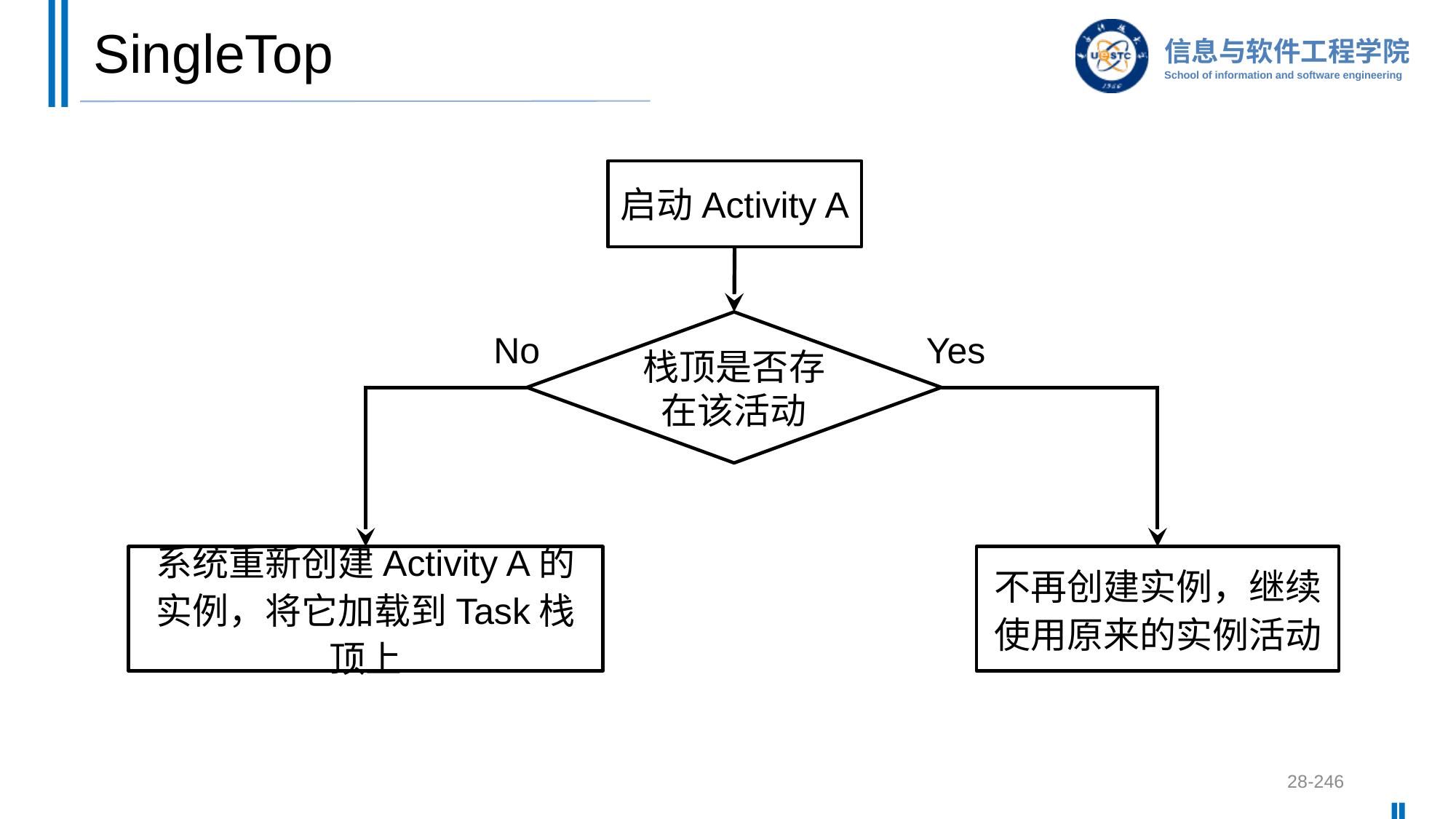

# SingleTop
启动Activity A
栈顶是否存在该活动
No
Yes

系统重新创建Activity A的实例，将它加载到Task栈顶上

不再创建实例，继续使用原来的实例活动
28-246